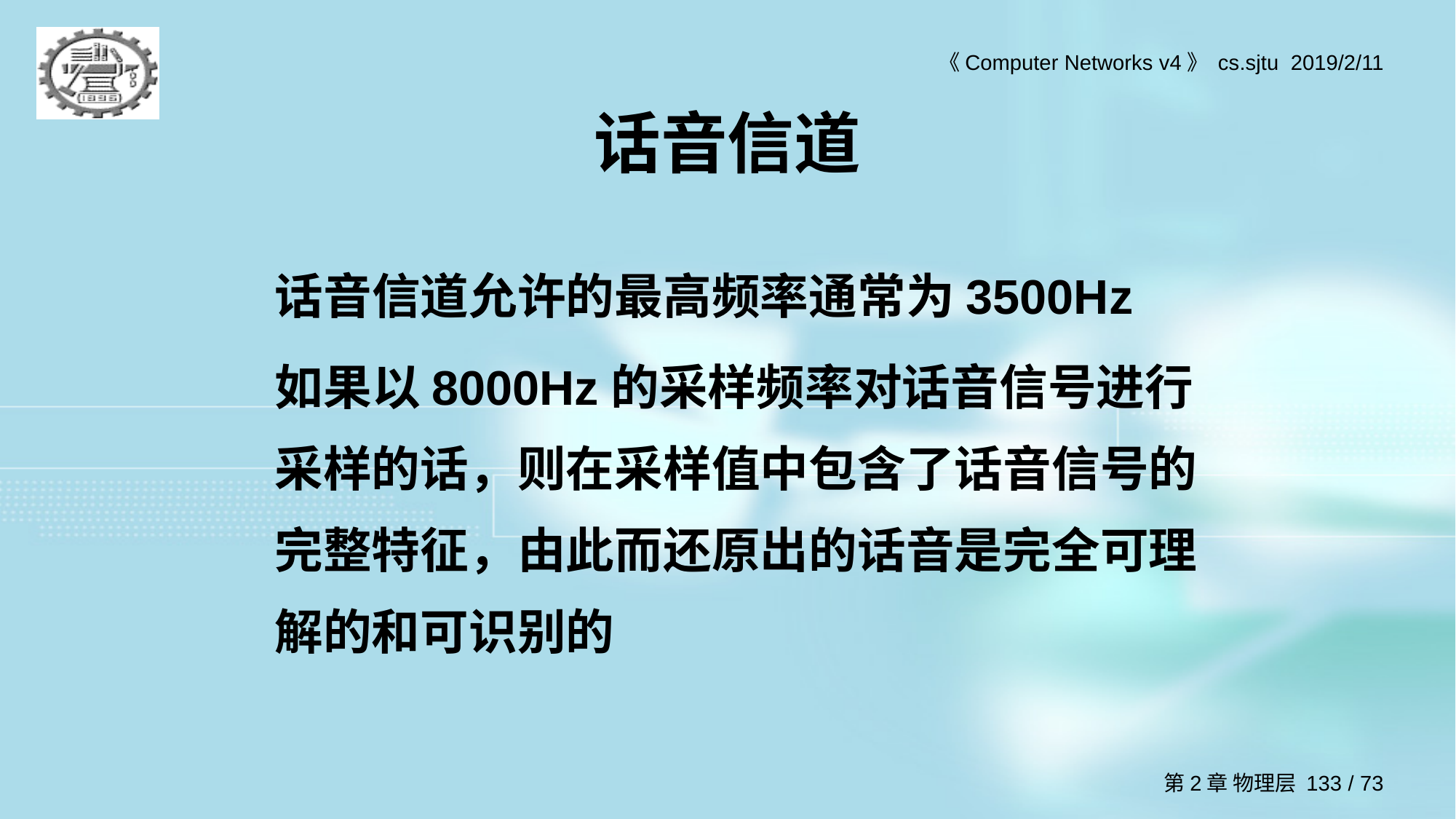

# 话音信道
话音信道允许的最高频率通常为3500Hz
如果以8000Hz的采样频率对话音信号进行采样的话，则在采样值中包含了话音信号的完整特征，由此而还原出的话音是完全可理解的和可识别的